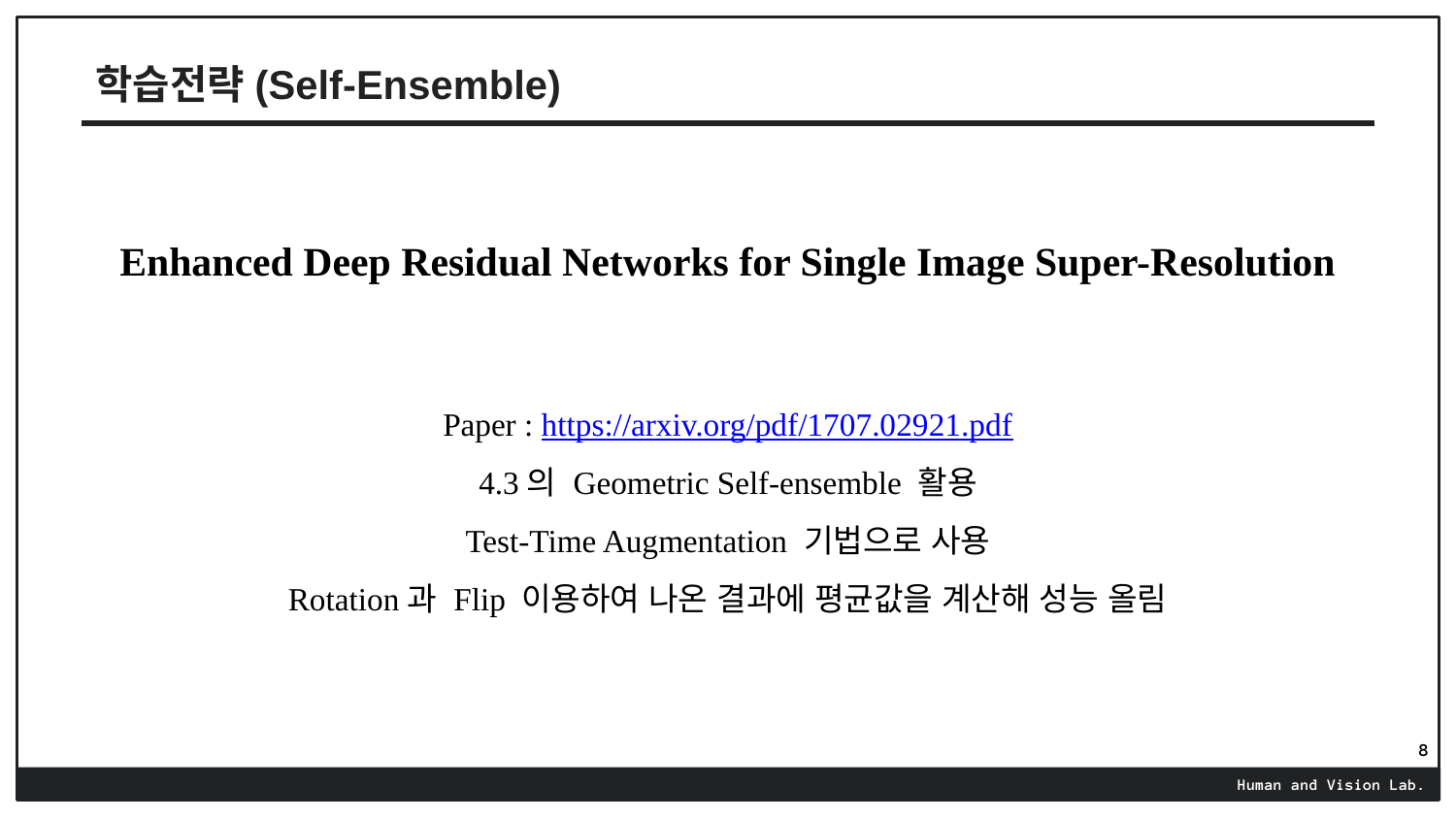

# 학습전략(Self-Ensemble)
Enhanced Deep Residual Networks for Single Image Super-Resolution

Paper : https://arxiv.org/pdf/1707.02921.pdf
4.3의 Geometric Self-ensemble 활용
Test-Time Augmentation 기법으로 사용
Rotation과 Flip 이용하여 나온 결과에 평균값을 계산해 성능 올림
8